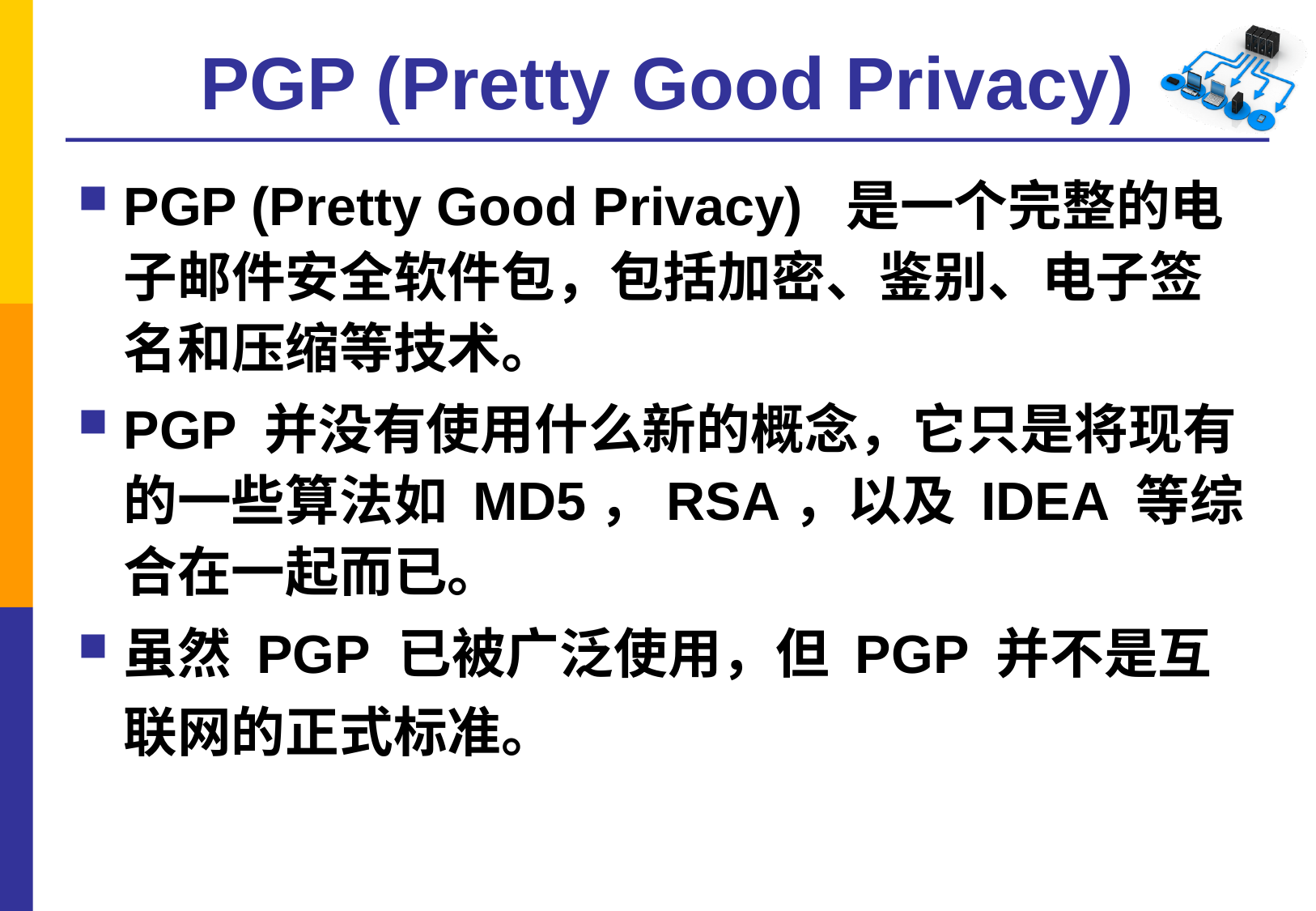

# PGP (Pretty Good Privacy)
PGP (Pretty Good Privacy)  是一个完整的电子邮件安全软件包，包括加密、鉴别、电子签名和压缩等技术。
PGP 并没有使用什么新的概念，它只是将现有的一些算法如 MD5，RSA，以及 IDEA 等综合在一起而已。
虽然 PGP 已被广泛使用，但 PGP 并不是互联网的正式标准。